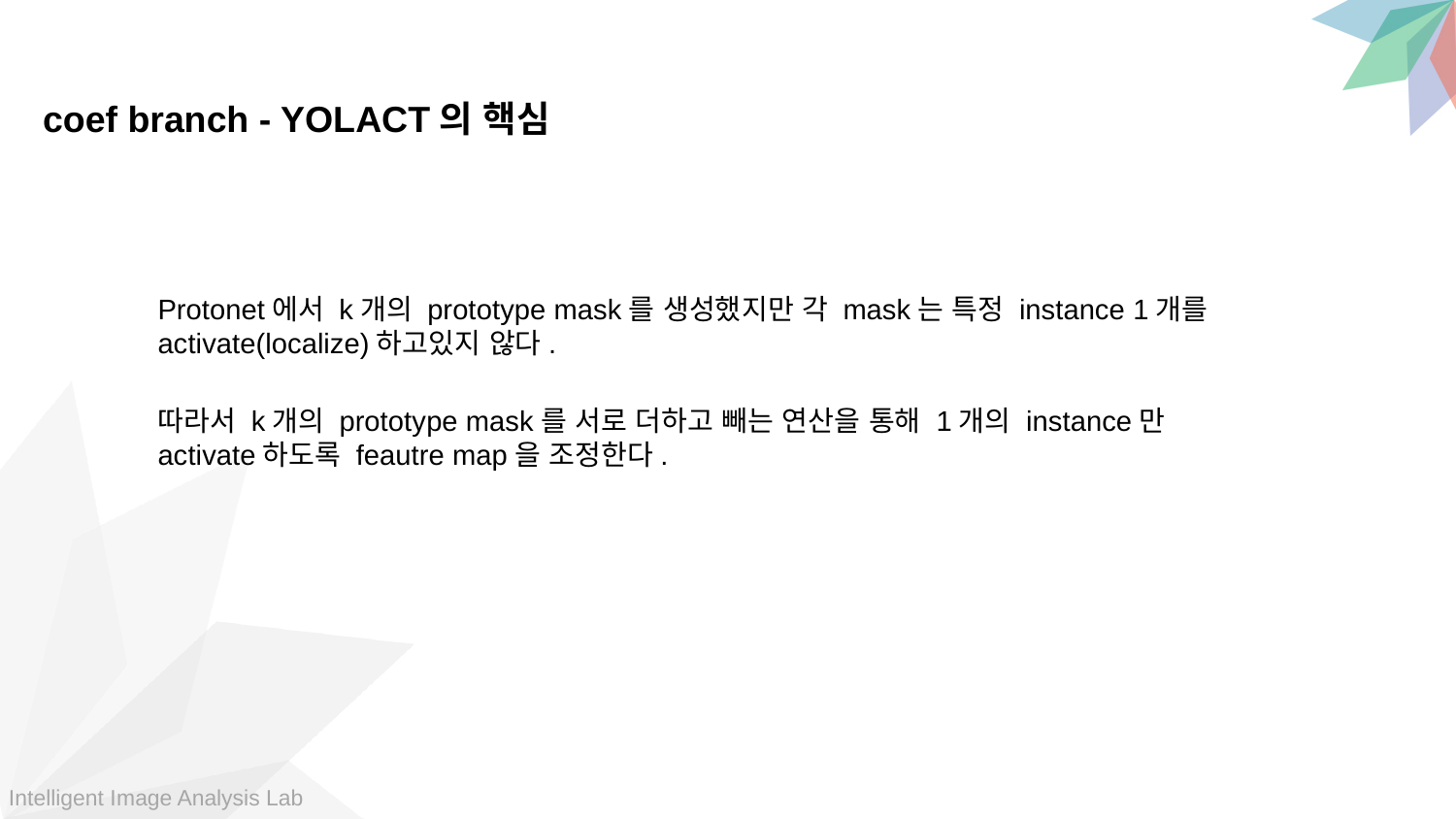

coef branch - YOLACT의 핵심
Protonet에서 k개의 prototype mask를 생성했지만 각 mask는 특정 instance 1개를 activate(localize)하고있지 않다.

따라서 k개의 prototype mask를 서로 더하고 빼는 연산을 통해 1개의 instance만 activate하도록 feautre map을 조정한다.